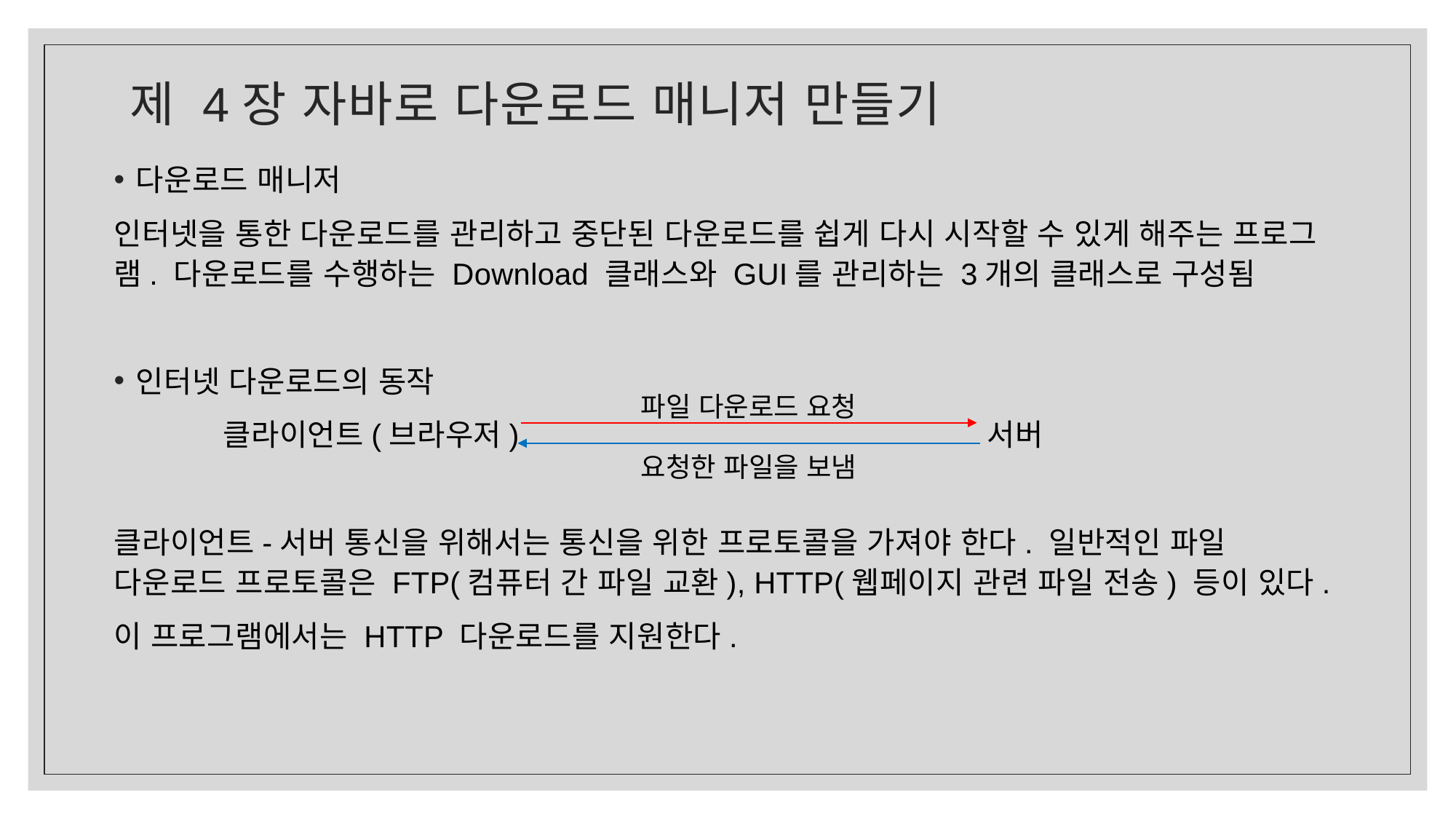

# 제 4장 자바로 다운로드 매니저 만들기
다운로드 매니저
인터넷을 통한 다운로드를 관리하고 중단된 다운로드를 쉽게 다시 시작할 수 있게 해주는 프로그램. 다운로드를 수행하는 Download 클래스와 GUI를 관리하는 3개의 클래스로 구성됨

인터넷 다운로드의 동작
	클라이언트(브라우저)    				서버

클라이언트-서버 통신을 위해서는 통신을 위한 프로토콜을 가져야 한다. 일반적인 파일 다운로드 프로토콜은 FTP(컴퓨터 간 파일 교환), HTTP(웹페이지 관련 파일 전송) 등이 있다.
이 프로그램에서는 HTTP 다운로드를 지원한다.

파일 다운로드 요청
요청한 파일을 보냄